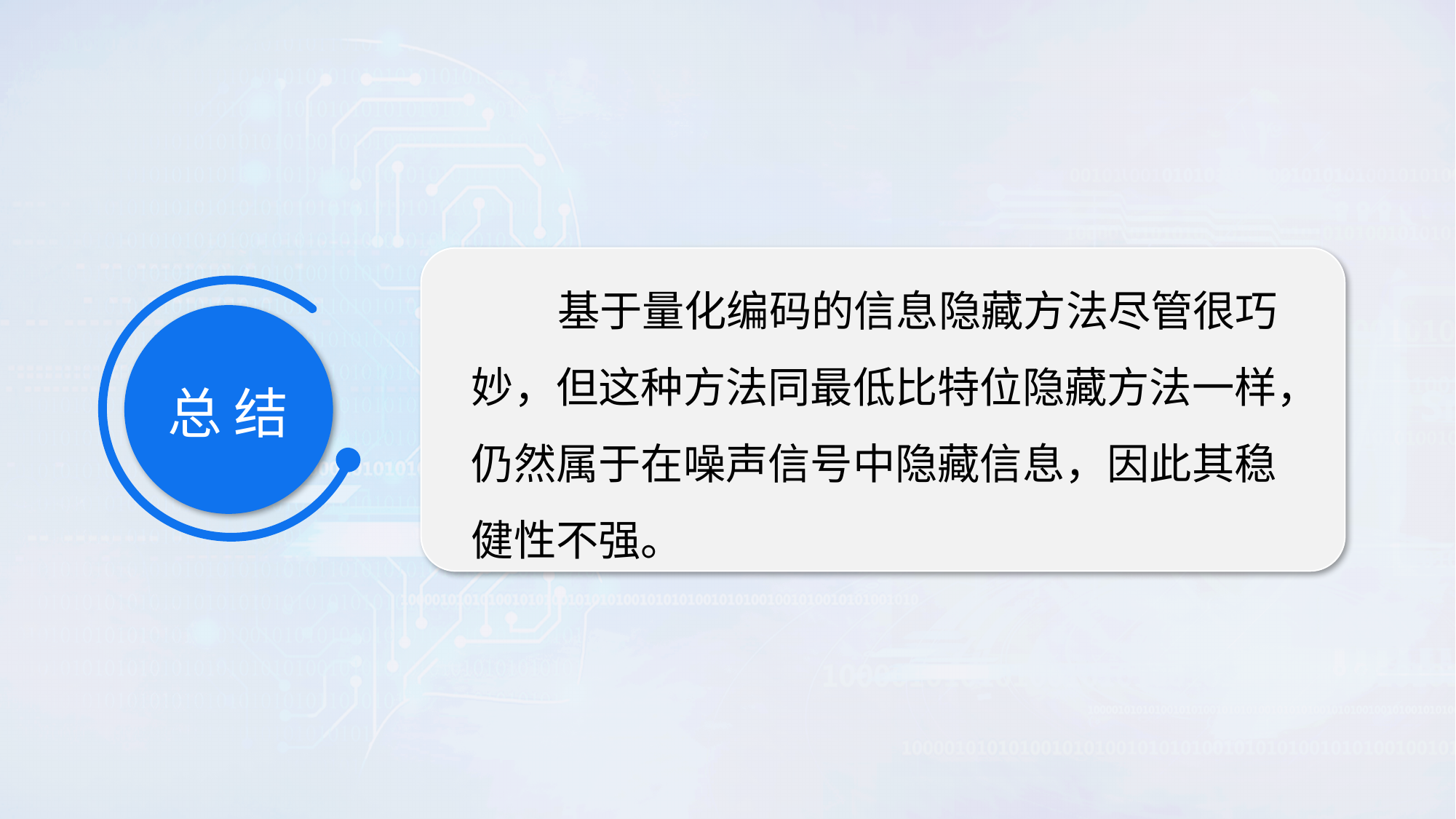

基于量化编码的信息隐藏方法尽管很巧妙，但这种方法同最低比特位隐藏方法一样，仍然属于在噪声信号中隐藏信息，因此其稳健性不强。

总 结